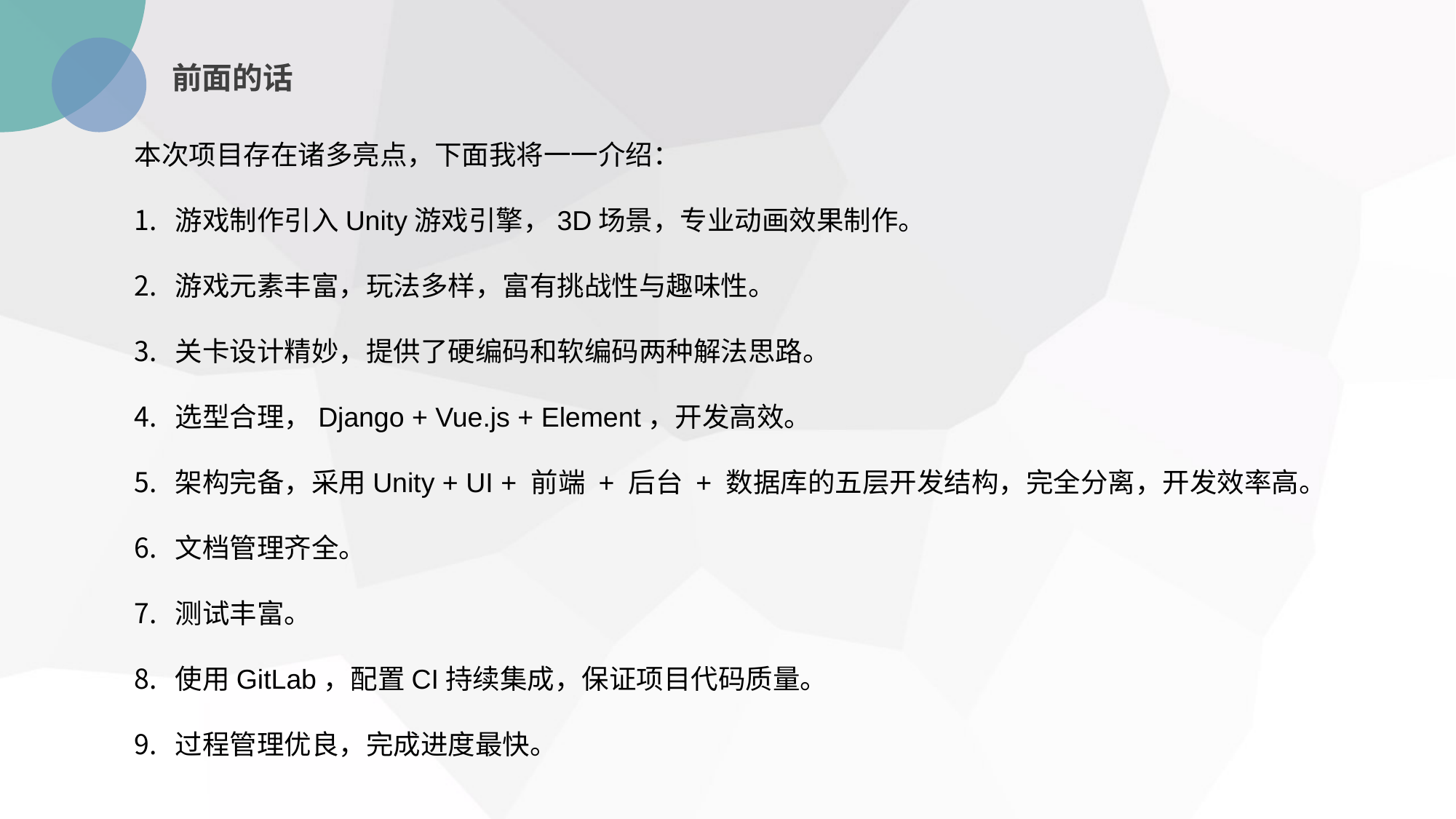

前面的话
本次项目存在诸多亮点，下面我将一一介绍：

游戏制作引入Unity游戏引擎，3D场景，专业动画效果制作。

游戏元素丰富，玩法多样，富有挑战性与趣味性。

关卡设计精妙，提供了硬编码和软编码两种解法思路。

选型合理，Django + Vue.js + Element，开发高效。

架构完备，采用Unity + UI + 前端 + 后台 + 数据库的五层开发结构，完全分离，开发效率高。

文档管理齐全。

测试丰富。

使用GitLab，配置CI持续集成，保证项目代码质量。

过程管理优良，完成进度最快。